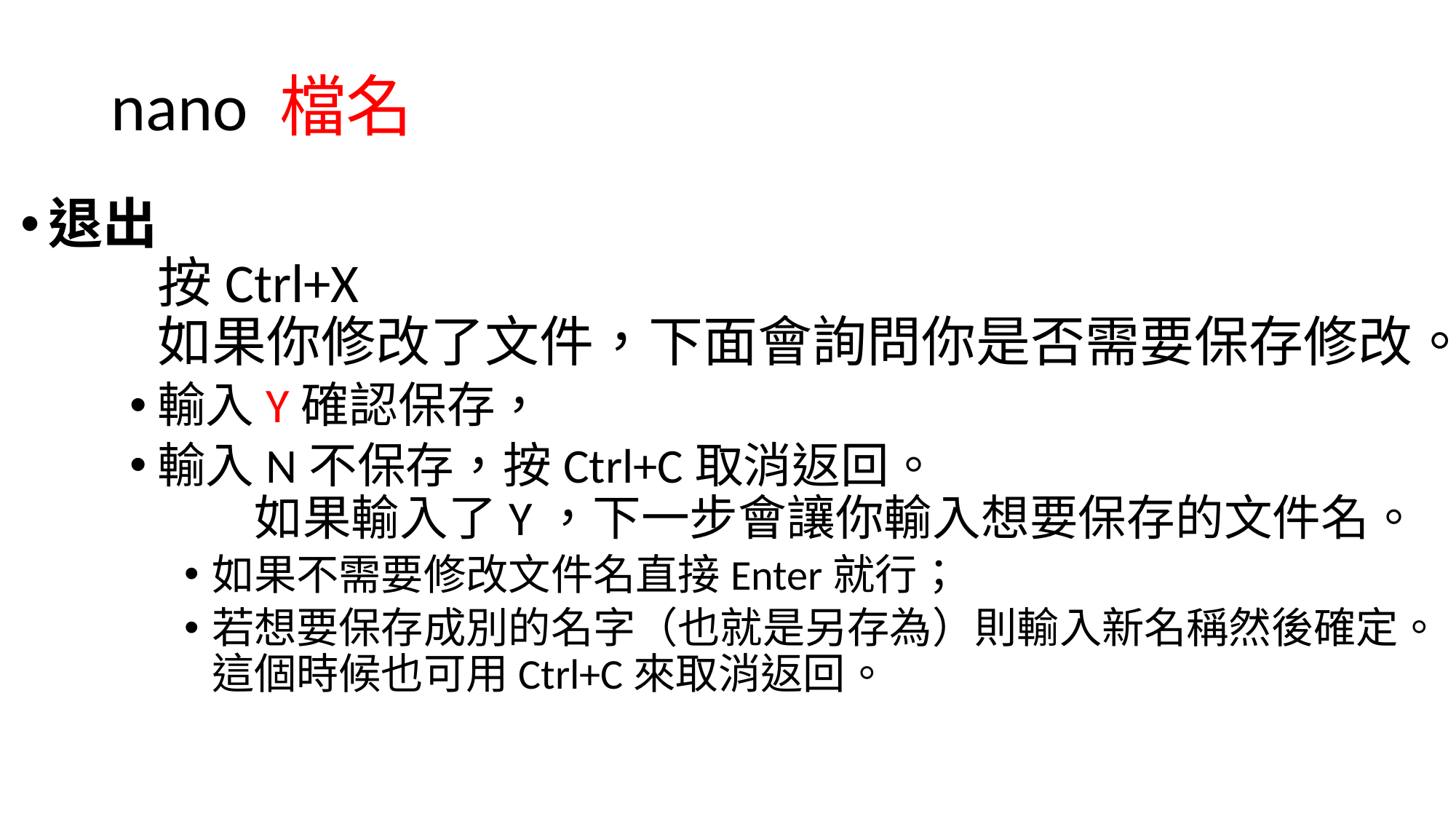

# nano 檔名
退出
　　按Ctrl+X
　　如果你修改了文件，下面會詢問你是否需要保存修改。
輸入Y確認保存，
輸入N不保存，按Ctrl+C取消返回。
　　如果輸入了Y，下一步會讓你輸入想要保存的文件名。
如果不需要修改文件名直接Enter就行；
若想要保存成別的名字（也就是另存為）則輸入新名稱然後確定。這個時候也可用Ctrl+C來取消返回。